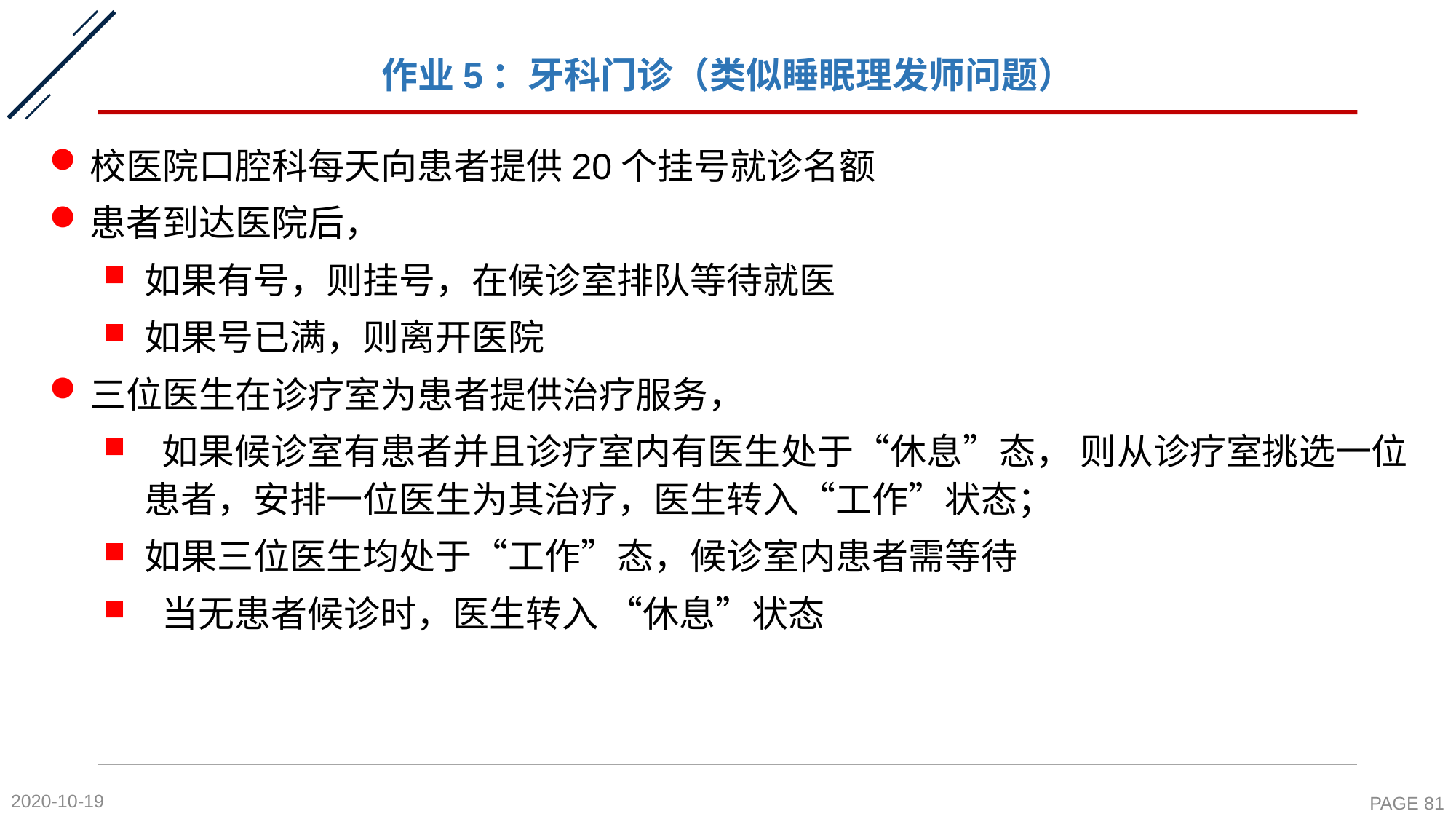

# 作业5：牙科门诊（类似睡眠理发师问题）
校医院口腔科每天向患者提供20个挂号就诊名额
患者到达医院后，
如果有号，则挂号，在候诊室排队等待就医
如果号已满，则离开医院
三位医生在诊疗室为患者提供治疗服务，
 如果候诊室有患者并且诊疗室内有医生处于“休息”态， 则从诊疗室挑选一位患者，安排一位医生为其治疗，医生转入“工作”状态；
如果三位医生均处于“工作”态，候诊室内患者需等待
 当无患者候诊时，医生转入 “休息”状态
2020-10-19
PAGE 81